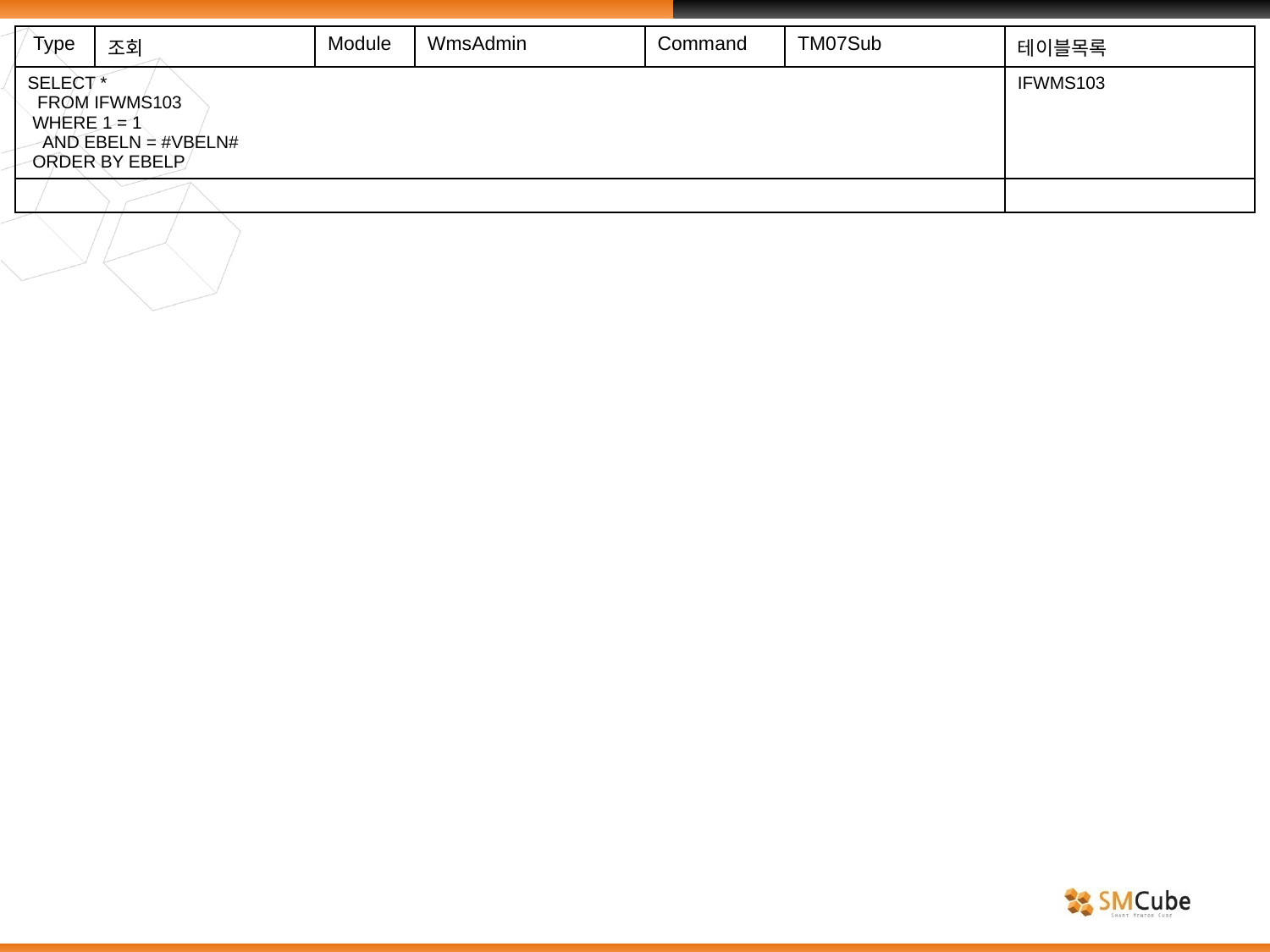

| Type | 조회 | Module | WmsAdmin | Command | TM07Sub | 테이블목록 |
| --- | --- | --- | --- | --- | --- | --- |
| SELECT \* FROM IFWMS103 WHERE 1 = 1 AND EBELN = #VBELN# ORDER BY EBELP |  |  |  |  |  | IFWMS103 |
|  |  |  |  |  |  |  |